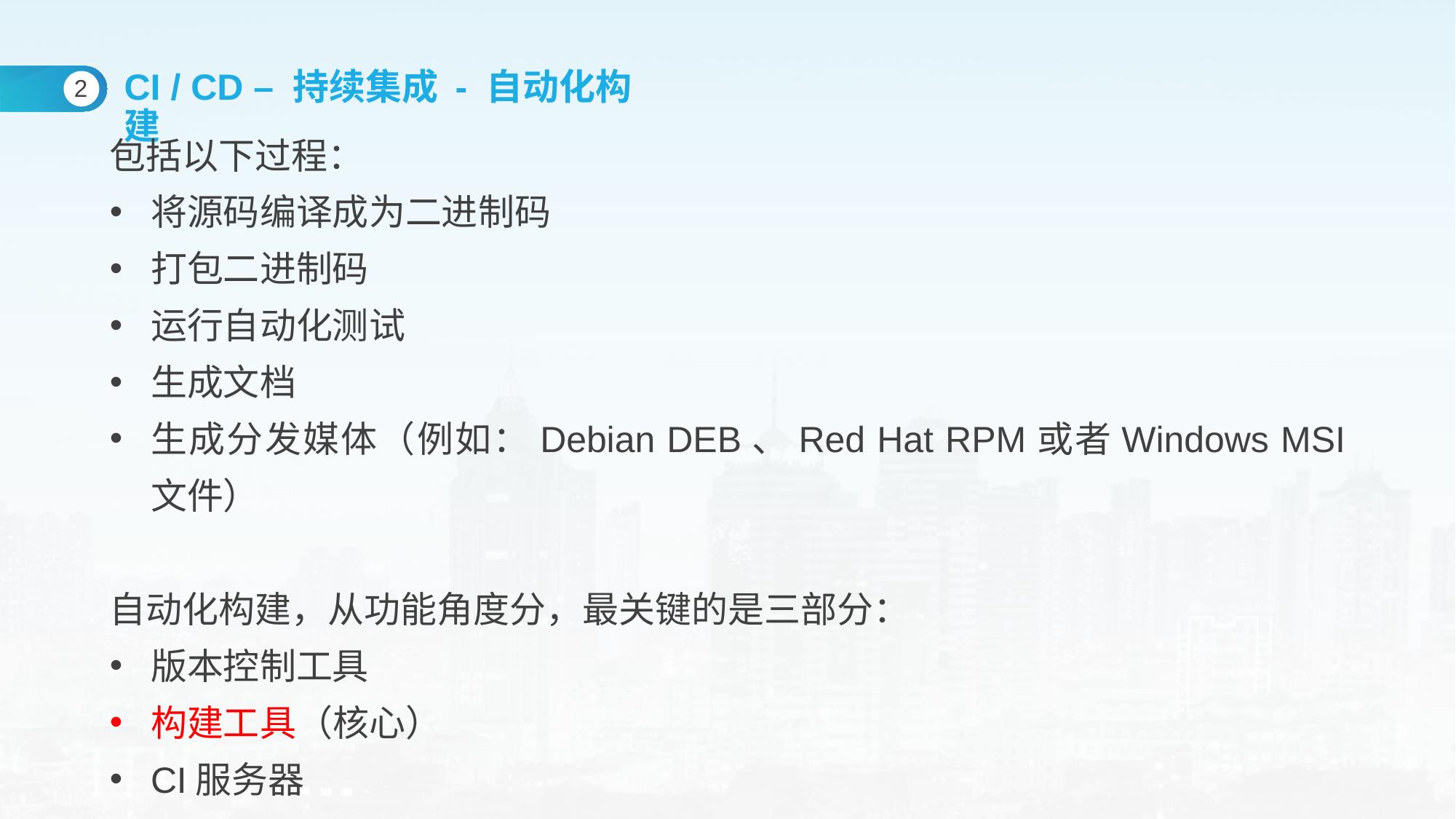

CI / CD – 持续集成 - 自动化构建
2
包括以下过程：
将源码编译成为二进制码
打包二进制码
运行自动化测试
生成文档
生成分发媒体（例如：Debian DEB、Red Hat RPM或者Windows MSI文件）

自动化构建，从功能角度分，最关键的是三部分：
版本控制工具
构建工具（核心）
CI服务器